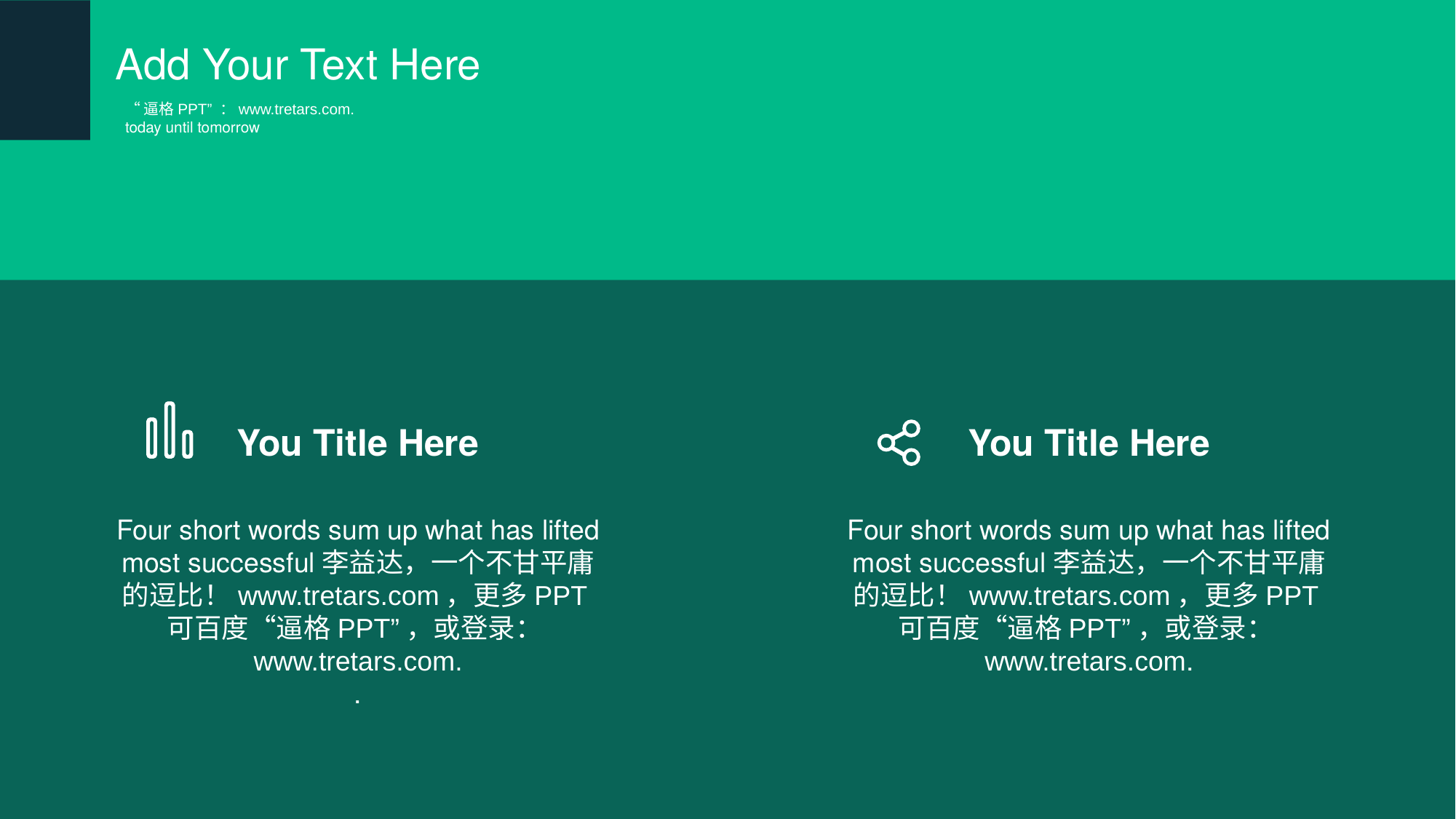

Add Your Text Here
“逼格PPT” ：www.tretars.com.
today until tomorrow

You Title Here
You Title Here

Four short words sum up what has lifted most successful李益达，一个不甘平庸的逗比！www.tretars.com，更多PPT可百度“逼格PPT”，或登录：www.tretars.com.
.
Four short words sum up what has lifted most successful李益达，一个不甘平庸的逗比！www.tretars.com，更多PPT可百度“逼格PPT”，或登录：www.tretars.com.